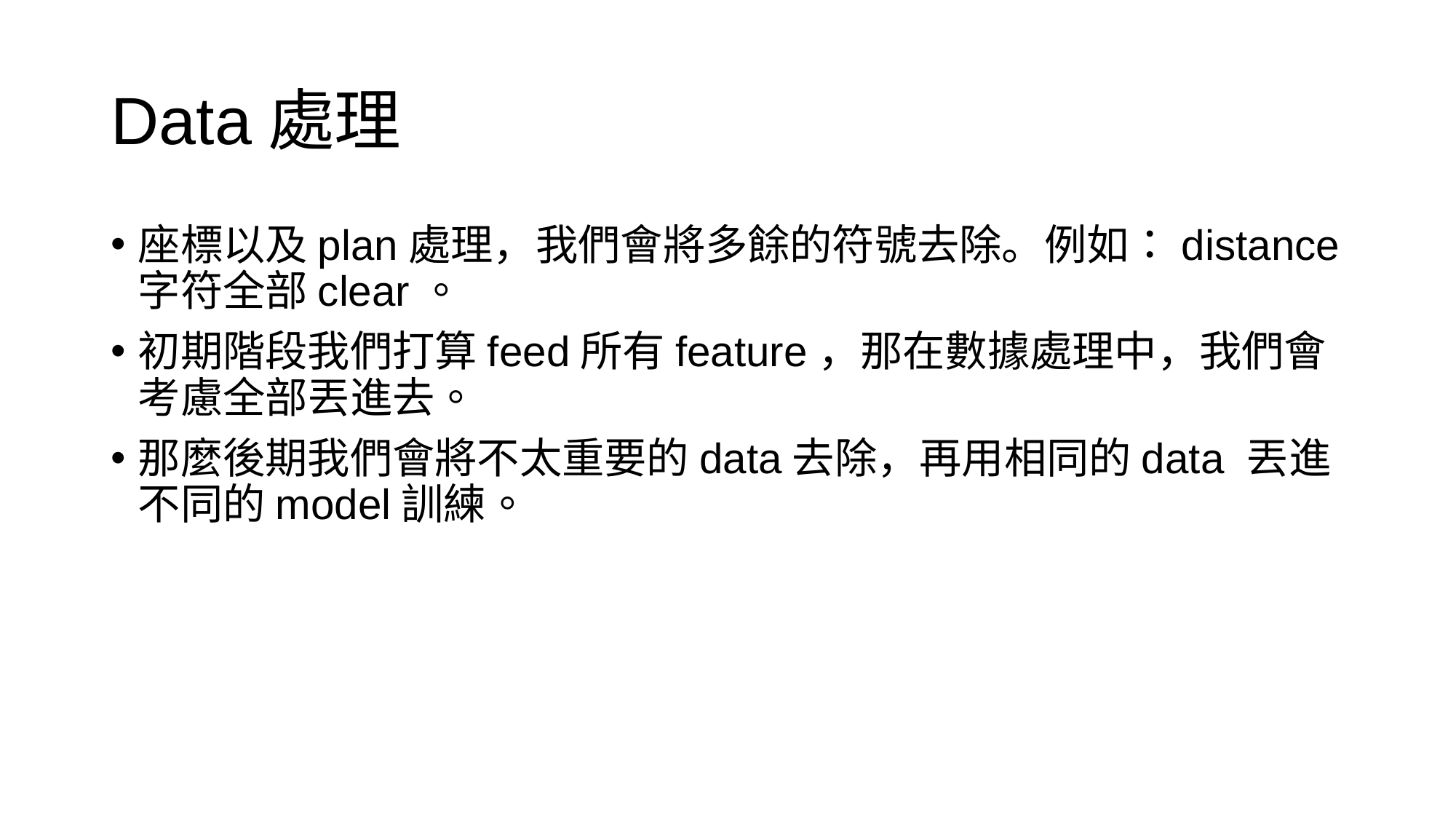

# Data處理
座標以及plan處理，我們會將多餘的符號去除。例如：distance 字符全部clear。
初期階段我們打算feed所有feature，那在數據處理中，我們會考慮全部丟進去。
那麼後期我們會將不太重要的data去除，再用相同的data 丟進不同的model訓練。